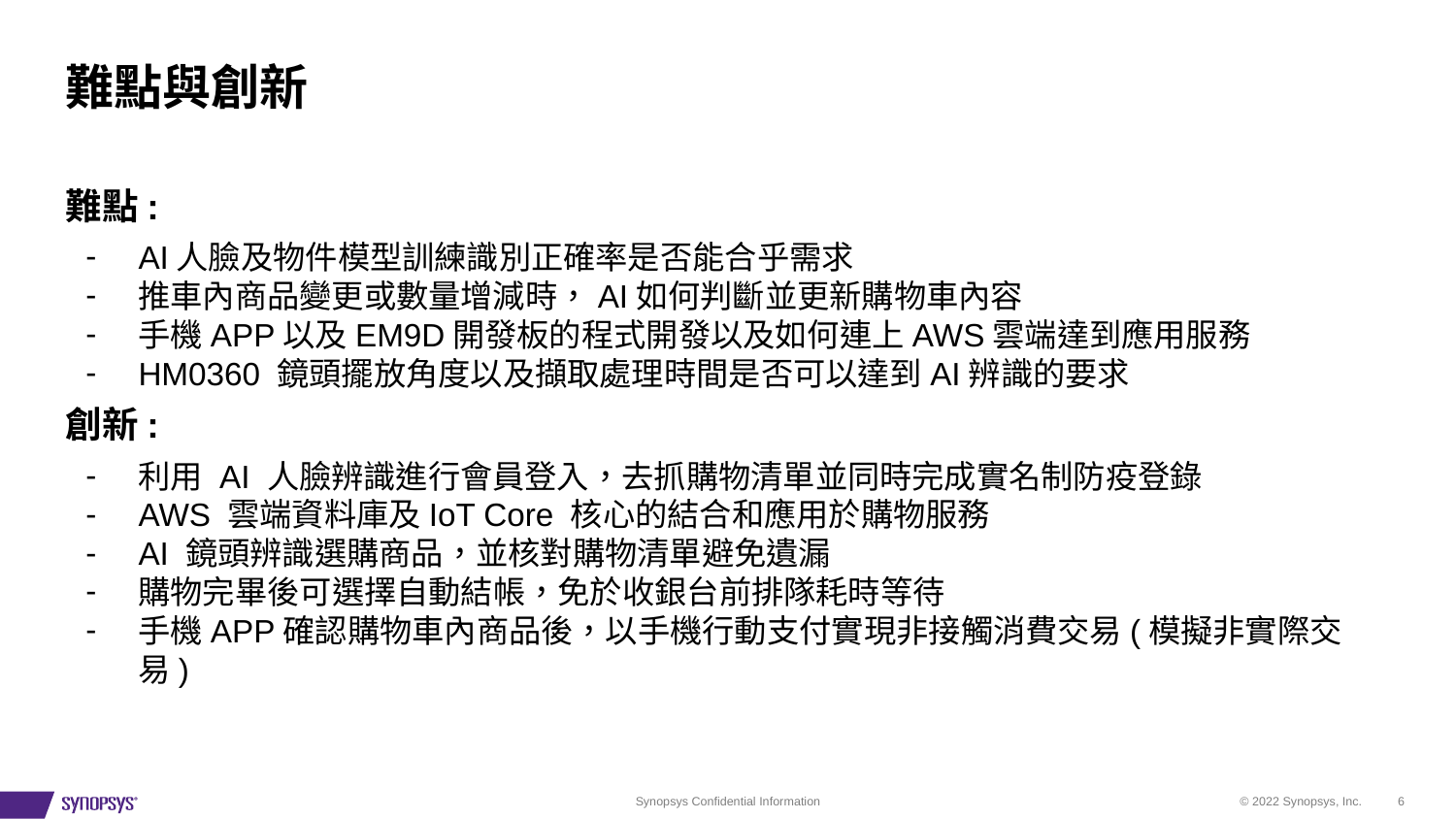

# 難點與創新
難點:
AI人臉及物件模型訓練識別正確率是否能合乎需求
推車內商品變更或數量增減時，AI如何判斷並更新購物車內容
手機APP以及EM9D開發板的程式開發以及如何連上AWS雲端達到應用服務
HM0360 鏡頭擺放角度以及擷取處理時間是否可以達到AI辨識的要求
創新:
利用 AI 人臉辨識進行會員登入，去抓購物清單並同時完成實名制防疫登錄
AWS 雲端資料庫及IoT Core 核心的結合和應用於購物服務
AI 鏡頭辨識選購商品，並核對購物清單避免遺漏
購物完畢後可選擇自動結帳，免於收銀台前排隊耗時等待
手機APP確認購物車內商品後，以手機行動支付實現非接觸消費交易(模擬非實際交易)